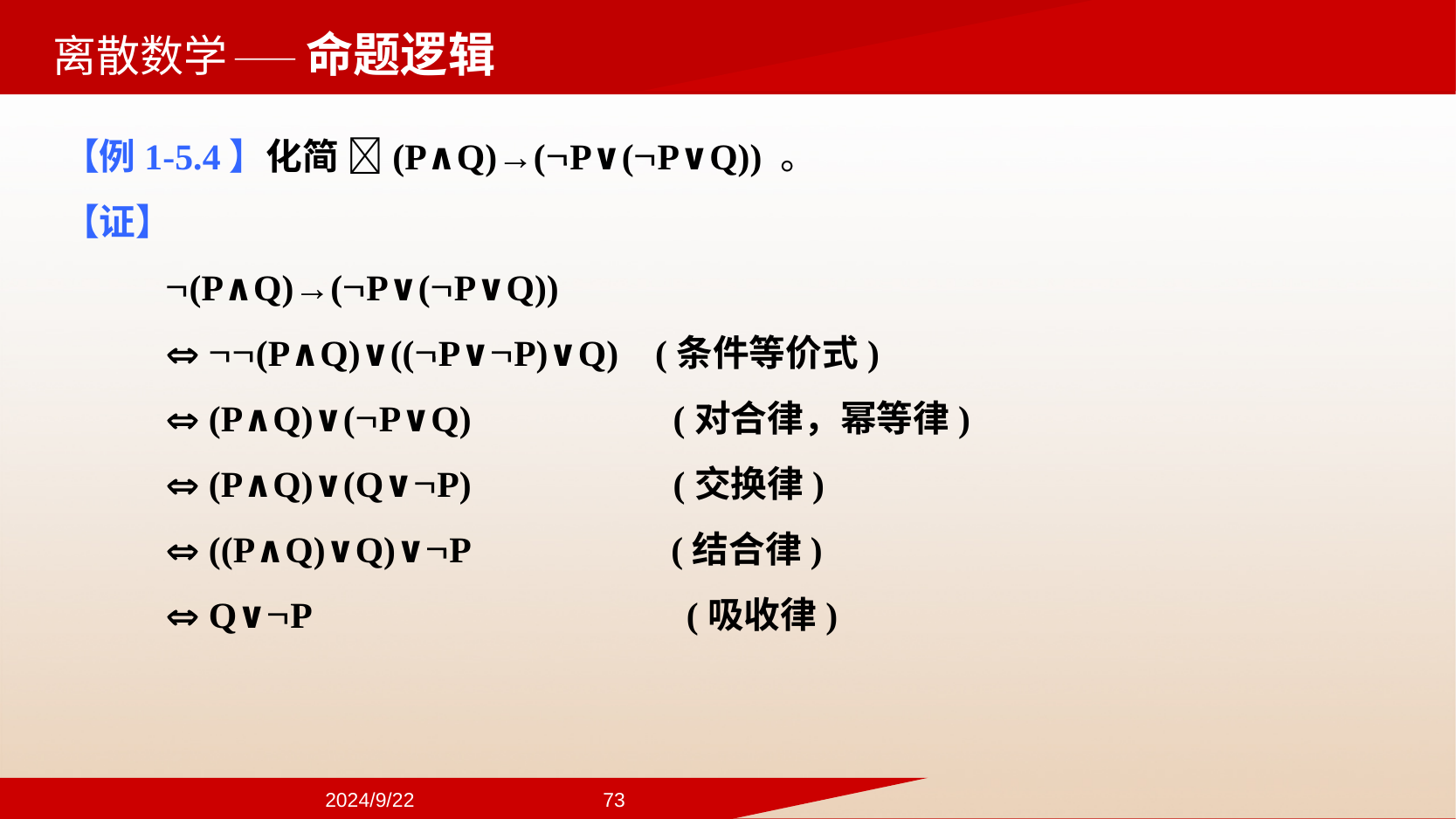

——命题逻辑
【例1-5.4】化简 ¬(P∧Q)→(¬P∨(¬P∨Q)) 。
【证】
¬(P∧Q)→(¬P∨(¬P∨Q))
⇔ ¬¬(P∧Q)∨((¬P∨¬P)∨Q)    (条件等价式)
⇔ (P∧Q)∨(¬P∨Q)                      (对合律，幂等律)
⇔ (P∧Q)∨(Q∨¬P)                      (交换律)
⇔ ((P∧Q)∨Q)∨¬P                      (结合律)
⇔ Q∨¬P                                         (吸收律)
2024/9/22
73